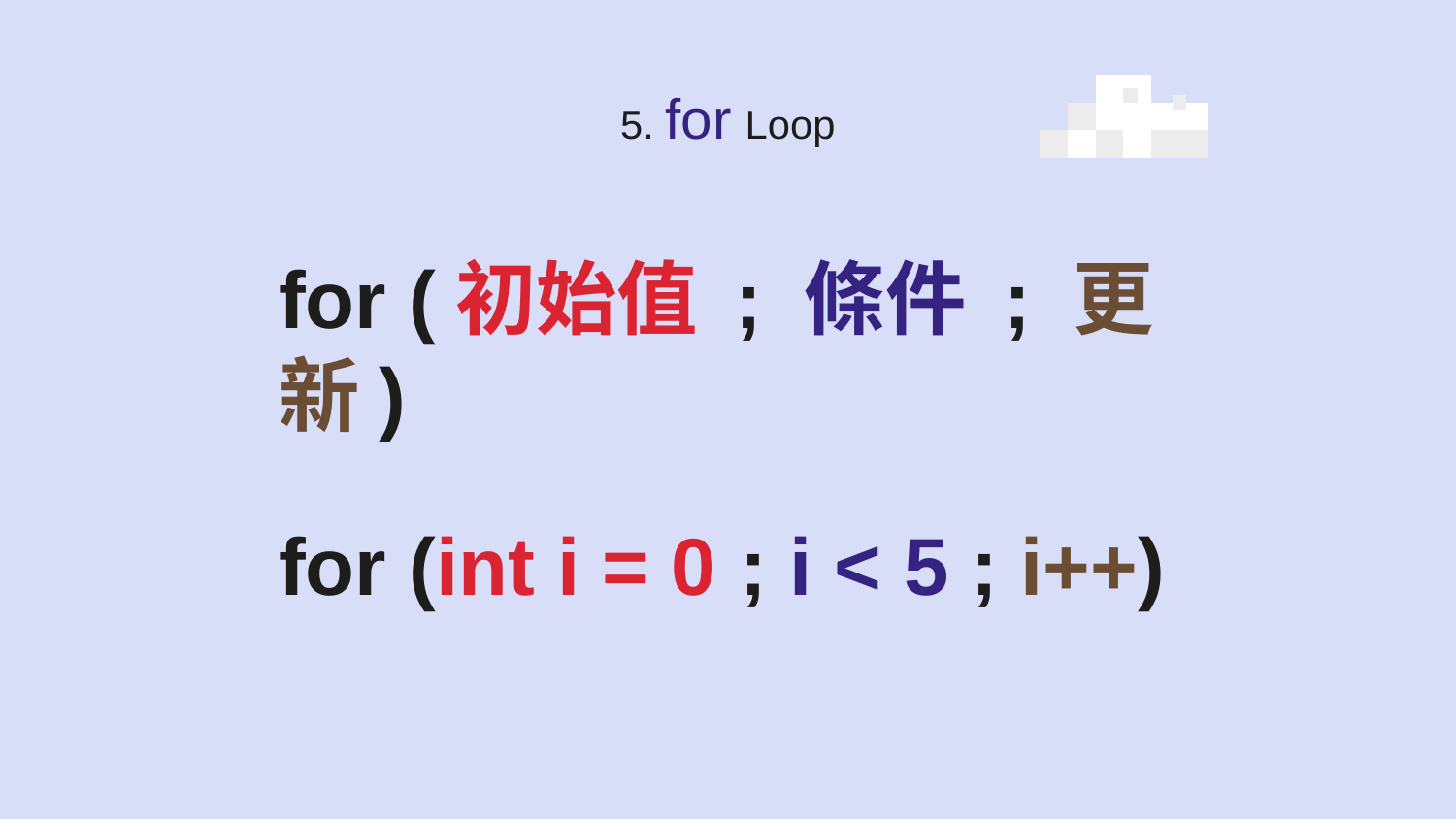

# 5. for Loop

for (初始值 ; 條件 ; 更新)
for (int i = 0 ; i < 5 ; i++)